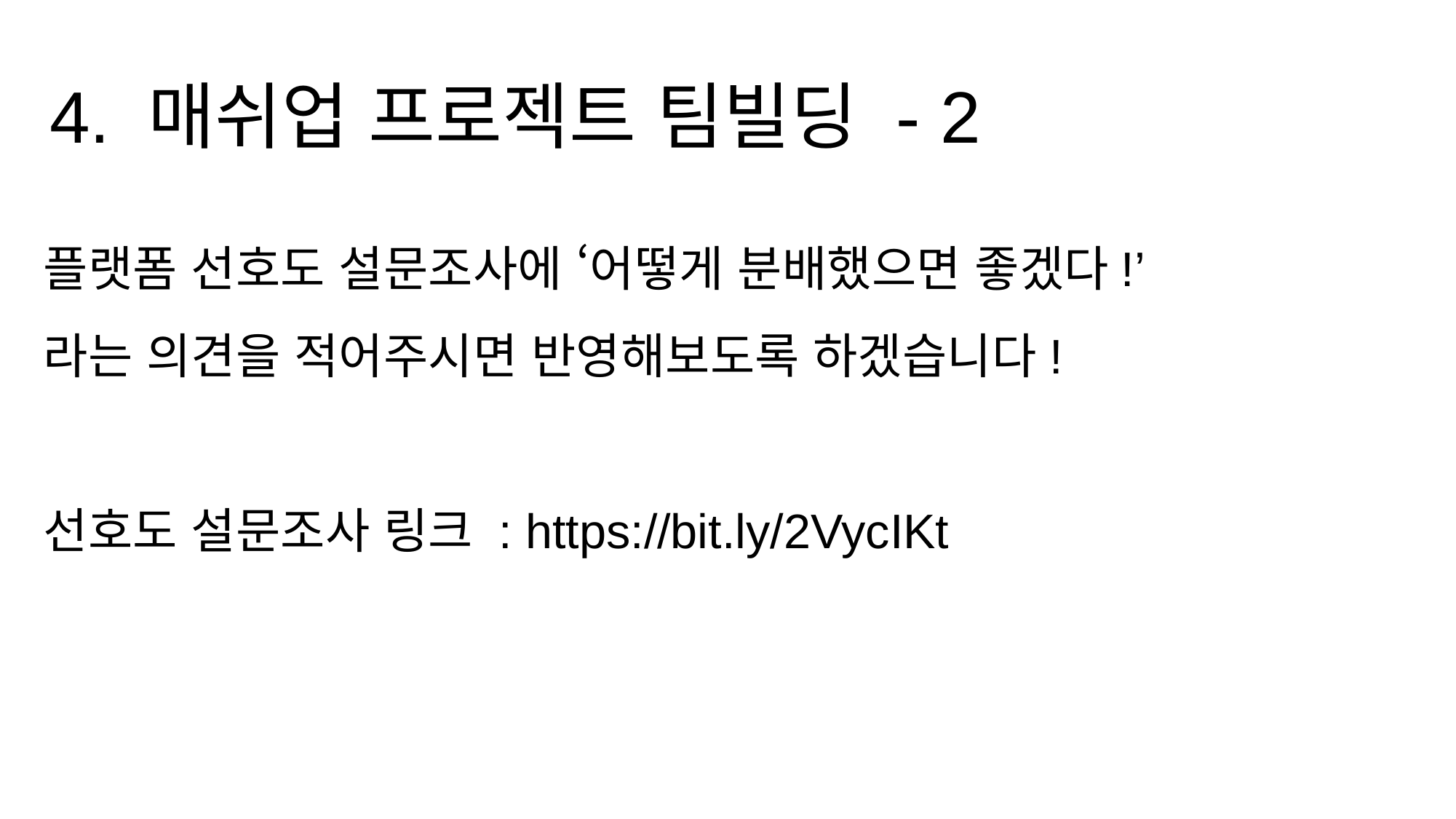

4. 매쉬업 프로젝트 팀빌딩 - 2
플랫폼 선호도 설문조사에 ‘어떻게 분배했으면 좋겠다!’
라는 의견을 적어주시면 반영해보도록 하겠습니다!

선호도 설문조사 링크 : https://bit.ly/2VycIKt